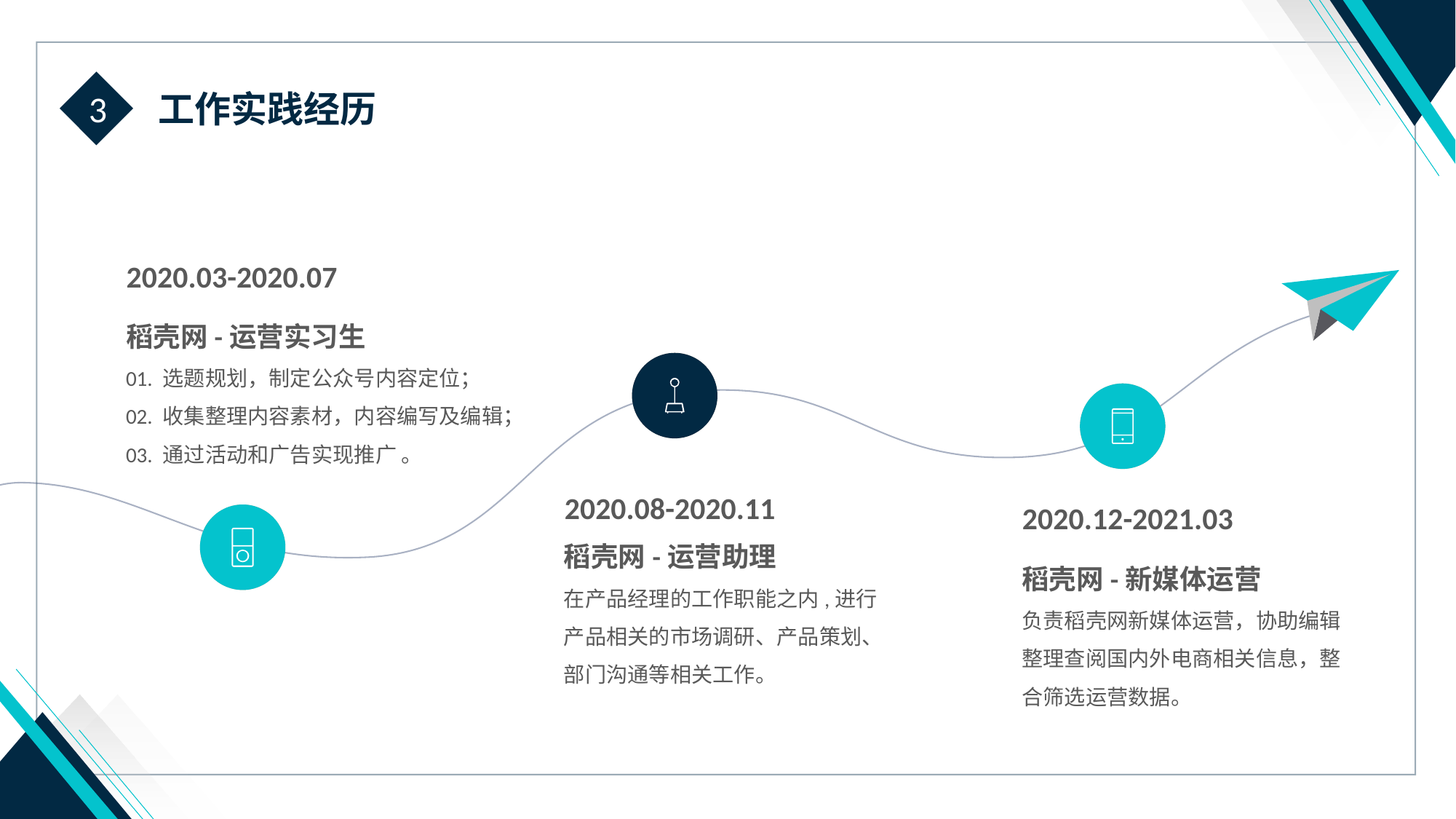

3
工作实践经历
2020.03-2020.07
稻壳网-运营实习生
01. 选题规划，制定公众号内容定位；
02. 收集整理内容素材，内容编写及编辑；
03. 通过活动和广告实现推广 。

2020.08-2020.11
稻壳网-运营助理
在产品经理的工作职能之内,进行产品相关的市场调研、产品策划、部门沟通等相关工作。

2020.12-2021.03
稻壳网-新媒体运营
负责稻壳网新媒体运营，协助编辑整理查阅国内外电商相关信息，整合筛选运营数据。